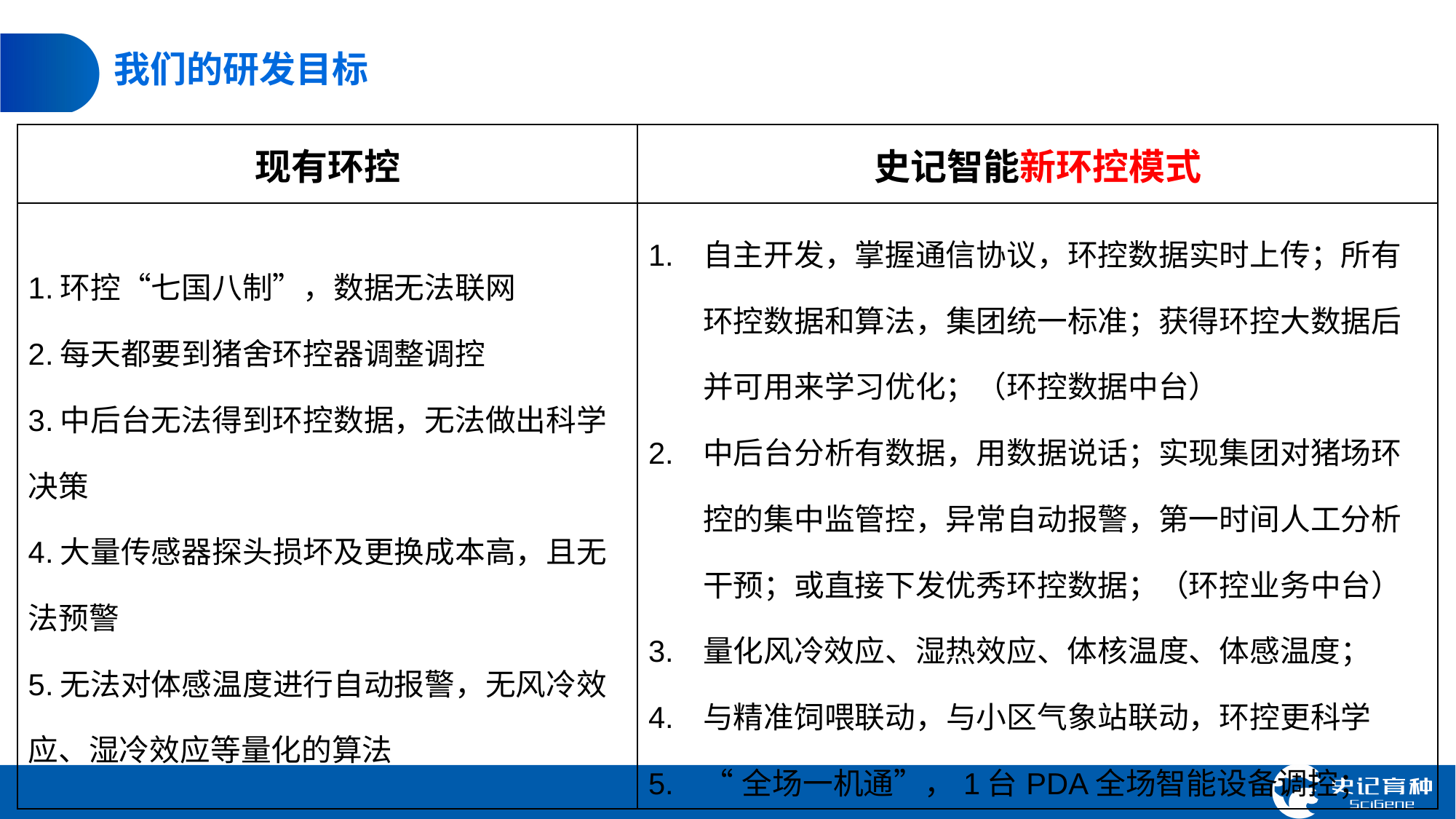

# 我们的研发目标
| 现有环控 | 史记智能新环控模式 |
| --- | --- |
| 1.环控“七国八制”，数据无法联网 2.每天都要到猪舍环控器调整调控 3.中后台无法得到环控数据，无法做出科学决策 4.大量传感器探头损坏及更换成本高，且无法预警 5.无法对体感温度进行自动报警，无风冷效应、湿冷效应等量化的算法 | 自主开发，掌握通信协议，环控数据实时上传；所有环控数据和算法，集团统一标准；获得环控大数据后并可用来学习优化；（环控数据中台） 中后台分析有数据，用数据说话；实现集团对猪场环控的集中监管控，异常自动报警，第一时间人工分析干预；或直接下发优秀环控数据；（环控业务中台） 量化风冷效应、湿热效应、体核温度、体感温度； 与精准饲喂联动，与小区气象站联动，环控更科学 “全场一机通”，1台PDA全场智能设备调控； |